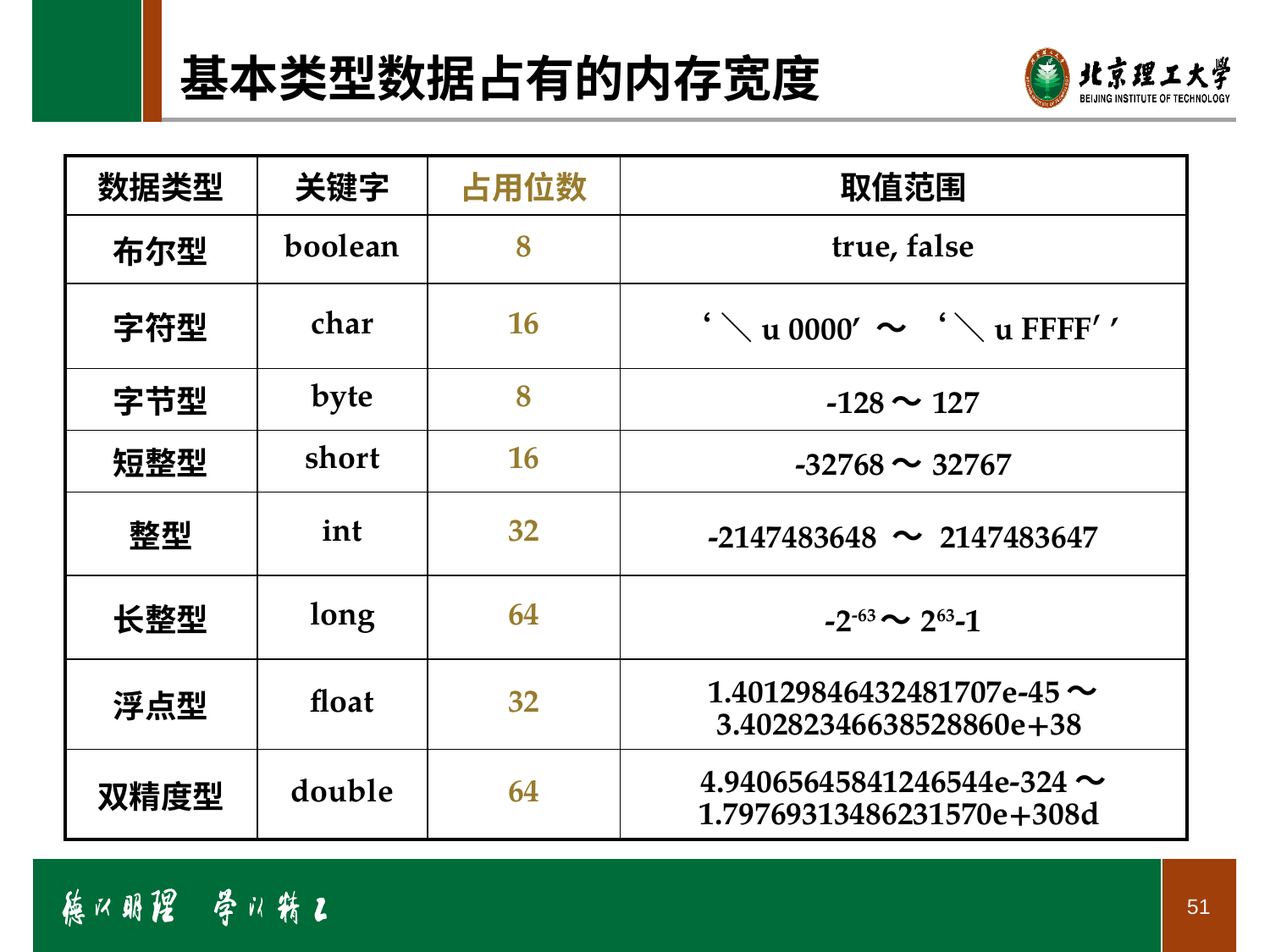

# 基本类型数据占有的内存宽度
| 数据类型 | 关键字 | 占用位数 | 取值范围 |
| --- | --- | --- | --- |
| 布尔型 | boolean | 8 | true, false |
| 字符型 | char | 16 | ‘＼u 0000’ ～ ‘ ＼u FFFF′ ’ |
| 字节型 | byte | 8 | -128～127 |
| 短整型 | short | 16 | -32768～32767 |
| 整型 | int | 32 | -2147483648 ～ 2147483647 |
| 长整型 | long | 64 | -2-63～263-1 |
| 浮点型 | float | 32 | 1.40129846432481707e-45～ 3.40282346638528860e+38 |
| 双精度型 | double | 64 | 4.94065645841246544e-324～ 1.79769313486231570e+308d |